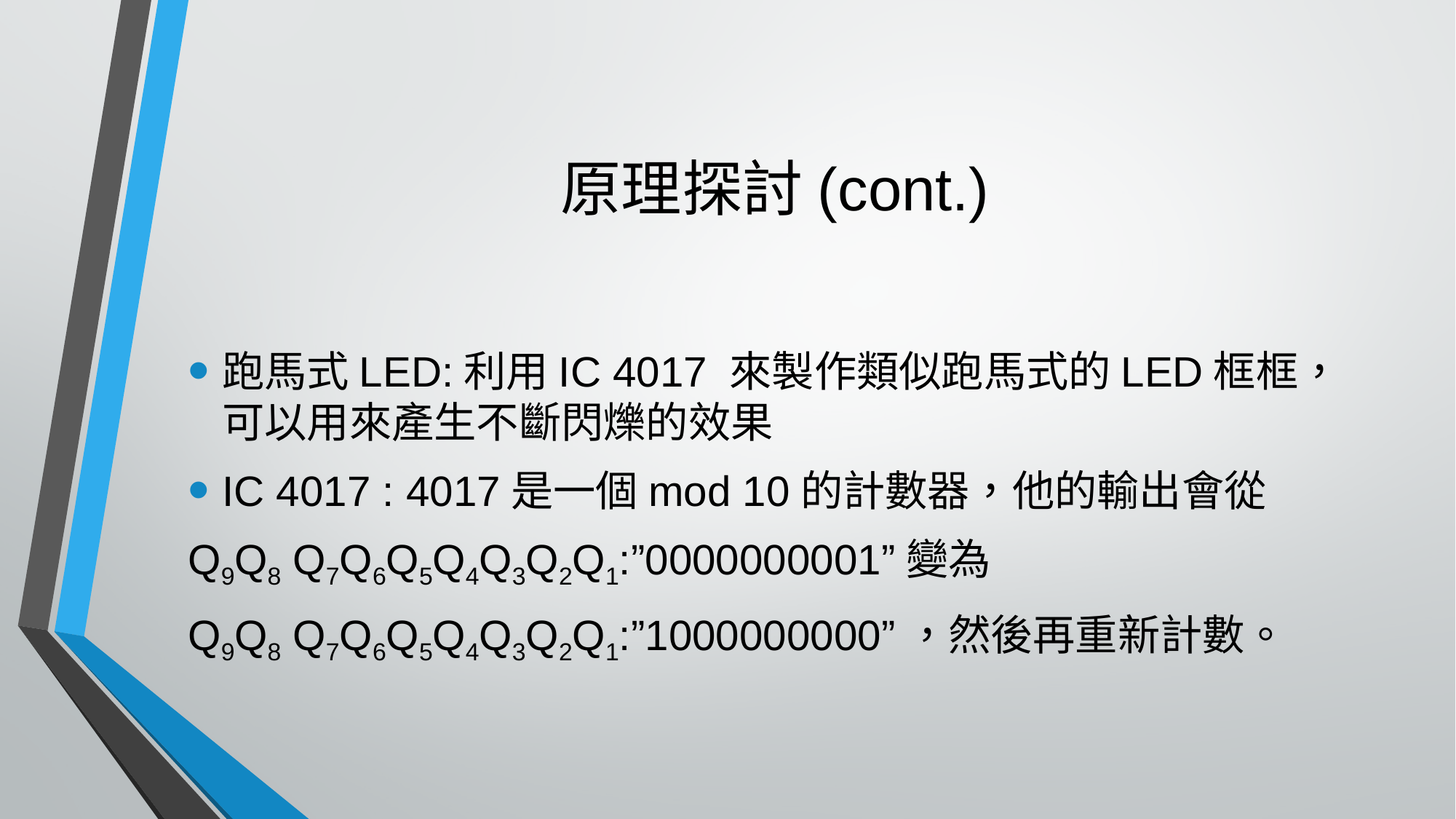

# 原理探討(cont.)
跑馬式LED:利用IC 4017 來製作類似跑馬式的LED框框，可以用來產生不斷閃爍的效果
IC 4017 : 4017是一個mod 10的計數器，他的輸出會從
Q9Q8 Q7Q6Q5Q4Q3Q2Q1:”0000000001”變為
Q9Q8 Q7Q6Q5Q4Q3Q2Q1:”1000000000”，然後再重新計數。